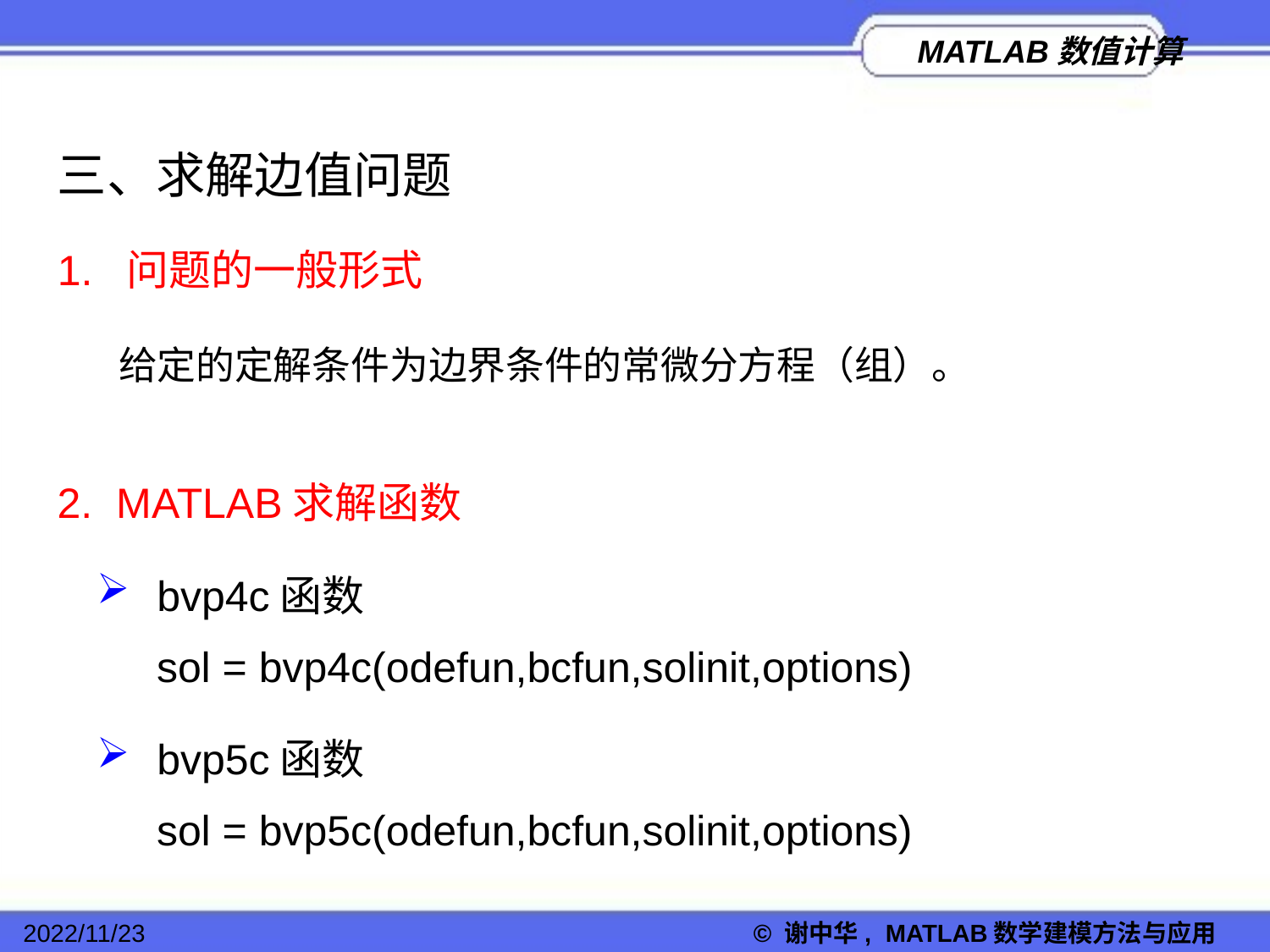

三、求解边值问题
1.  问题的一般形式
给定的定解条件为边界条件的常微分方程（组）。
2.  MATLAB求解函数
 bvp4c函数
     sol = bvp4c(odefun,bcfun,solinit,options)
 bvp5c函数
     sol = bvp5c(odefun,bcfun,solinit,options)
2022/11/23
© 谢中华,  MATLAB数学建模方法与应用